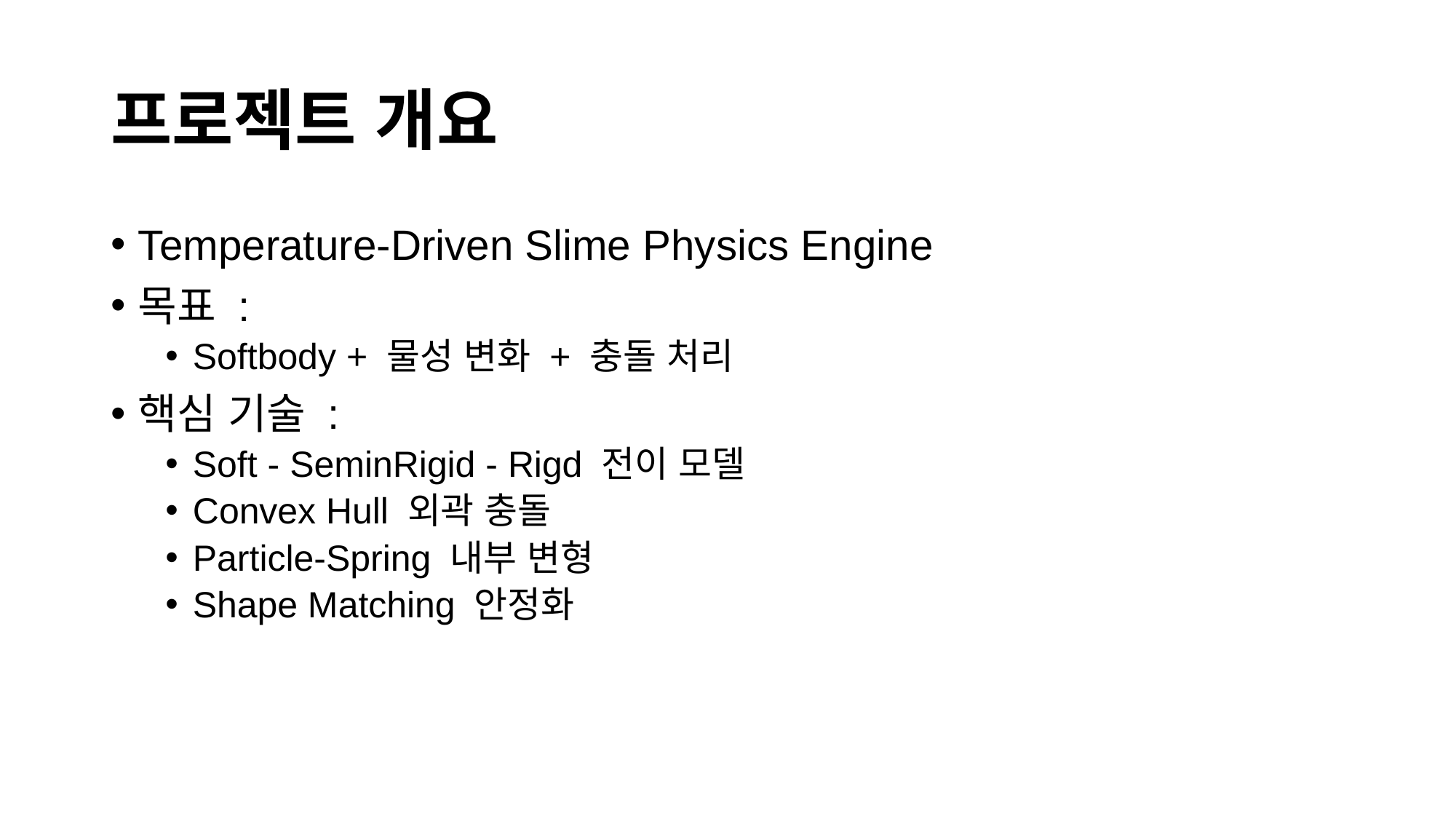

# 프로젝트 개요
Temperature-Driven Slime Physics Engine
목표 :
Softbody + 물성 변화 + 충돌 처리
핵심 기술 :
Soft - SeminRigid - Rigd 전이 모델
Convex Hull 외곽 충돌
Particle-Spring 내부 변형
Shape Matching 안정화